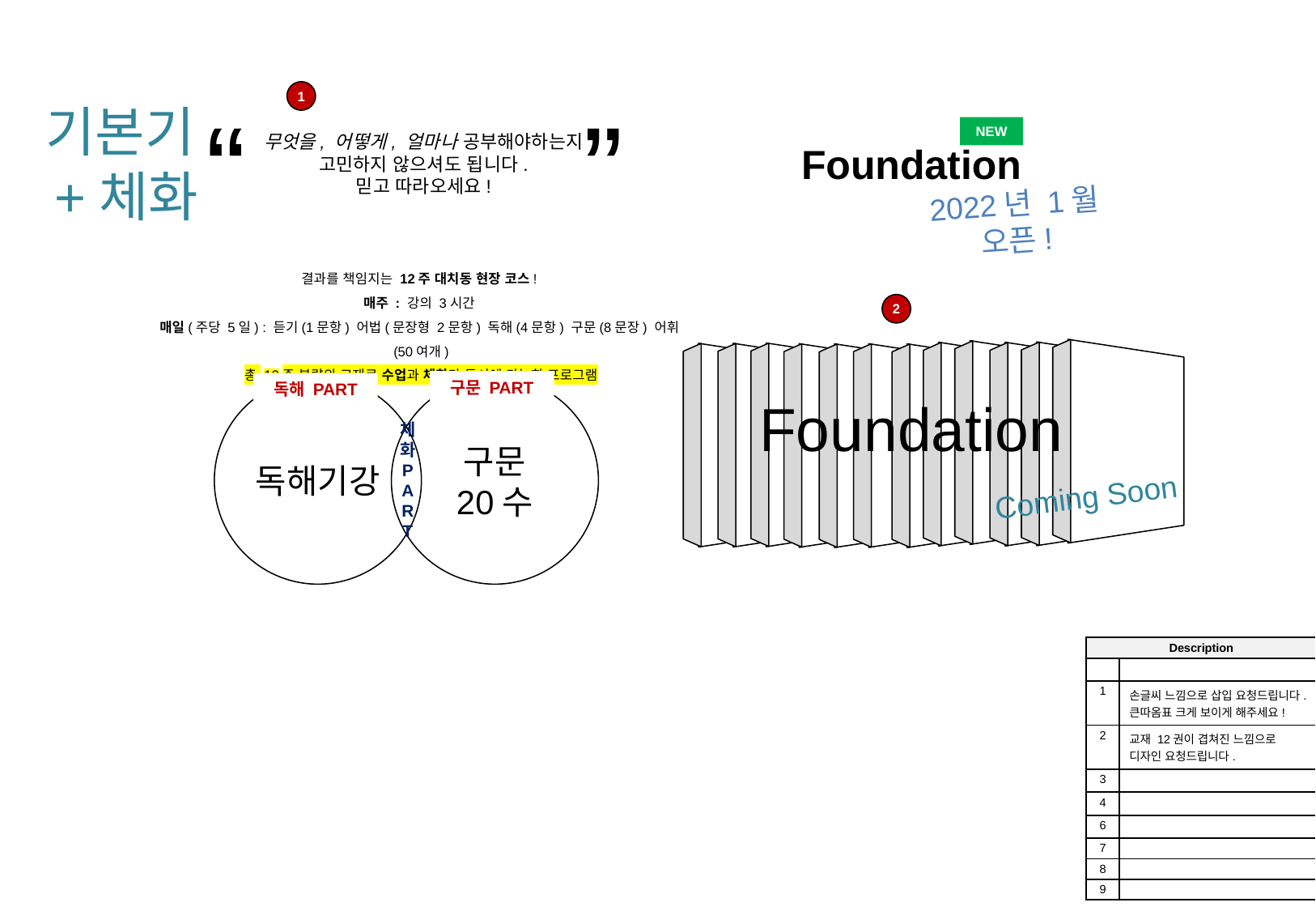

1
“		    ”
기본기+체화
Foundation
무엇을, 어떻게, 얼마나 공부해야하는지
고민하지 않으셔도 됩니다.
믿고 따라오세요!
NEW
2022년 1월 오픈!
결과를 책임지는 12주 대치동 현장 코스!
매주 : 강의 3시간
매일(주당 5일) : 듣기(1문항) 어법(문장형 2문항) 독해(4문항) 구문(8문장) 어휘(50여개)
총 12주 분량의 교재로 수업과 체화가 동시에 가능한 프로그램
2

구문 PART
독해 PART
구문
20수
독해기강
Foundation
체
화
P
A
R
T
Coming Soon
| Description |  |
| --- | --- |
|  |  |
| 1 | 손글씨 느낌으로 삽입 요청드립니다. 큰따옴표 크게 보이게 해주세요! |
| 2 | 교재 12권이 겹쳐진 느낌으로 디자인 요청드립니다. |
| 3 |  |
| 4 |  |
| 6 |  |
| 7 |  |
| 8 |  |
| 9 |  |